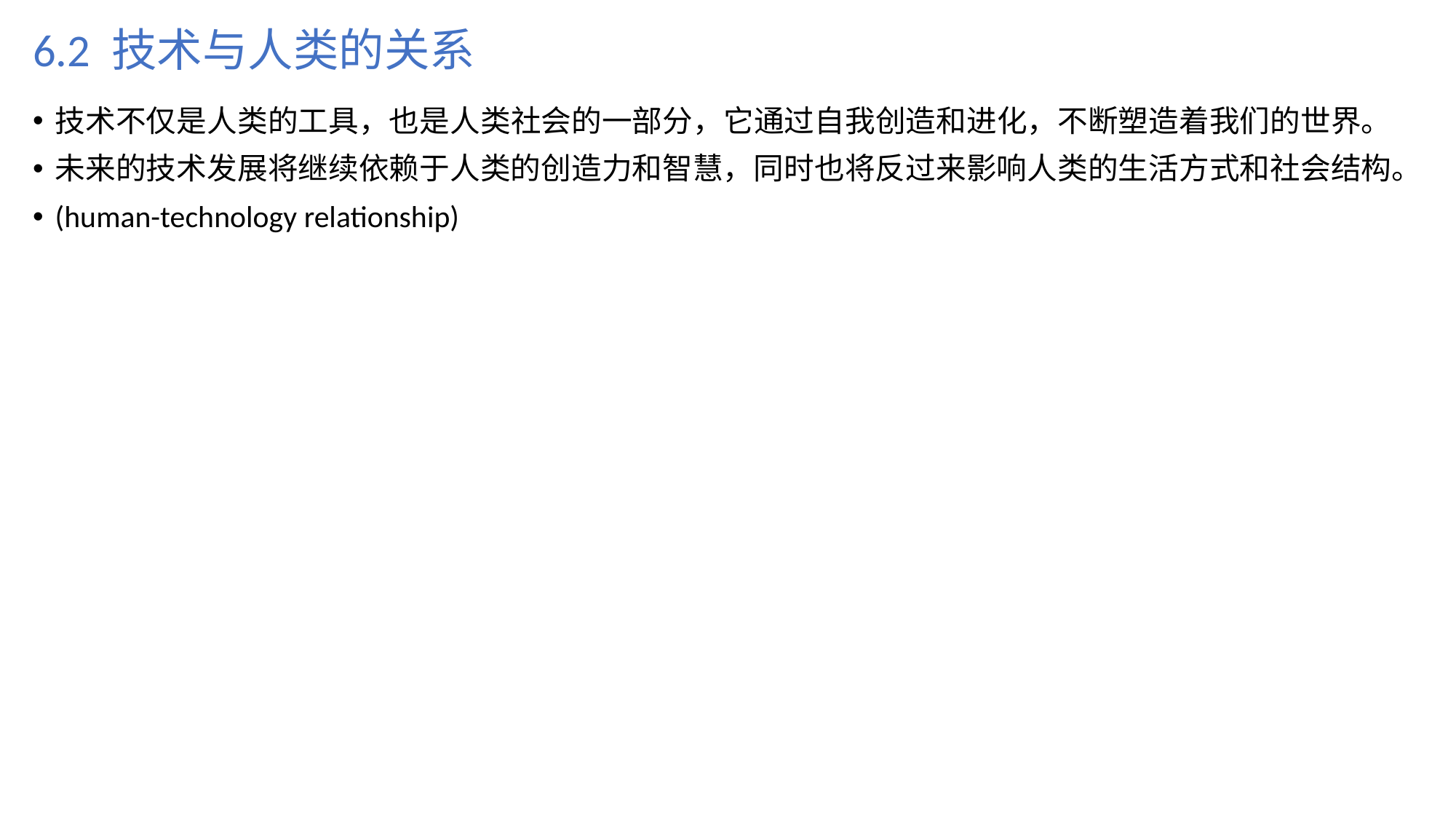

# 6.2 技术与人类的关系
技术不仅是人类的工具，也是人类社会的一部分，它通过自我创造和进化，不断塑造着我们的世界。
未来的技术发展将继续依赖于人类的创造力和智慧，同时也将反过来影响人类的生活方式和社会结构。
(human-technology relationship)